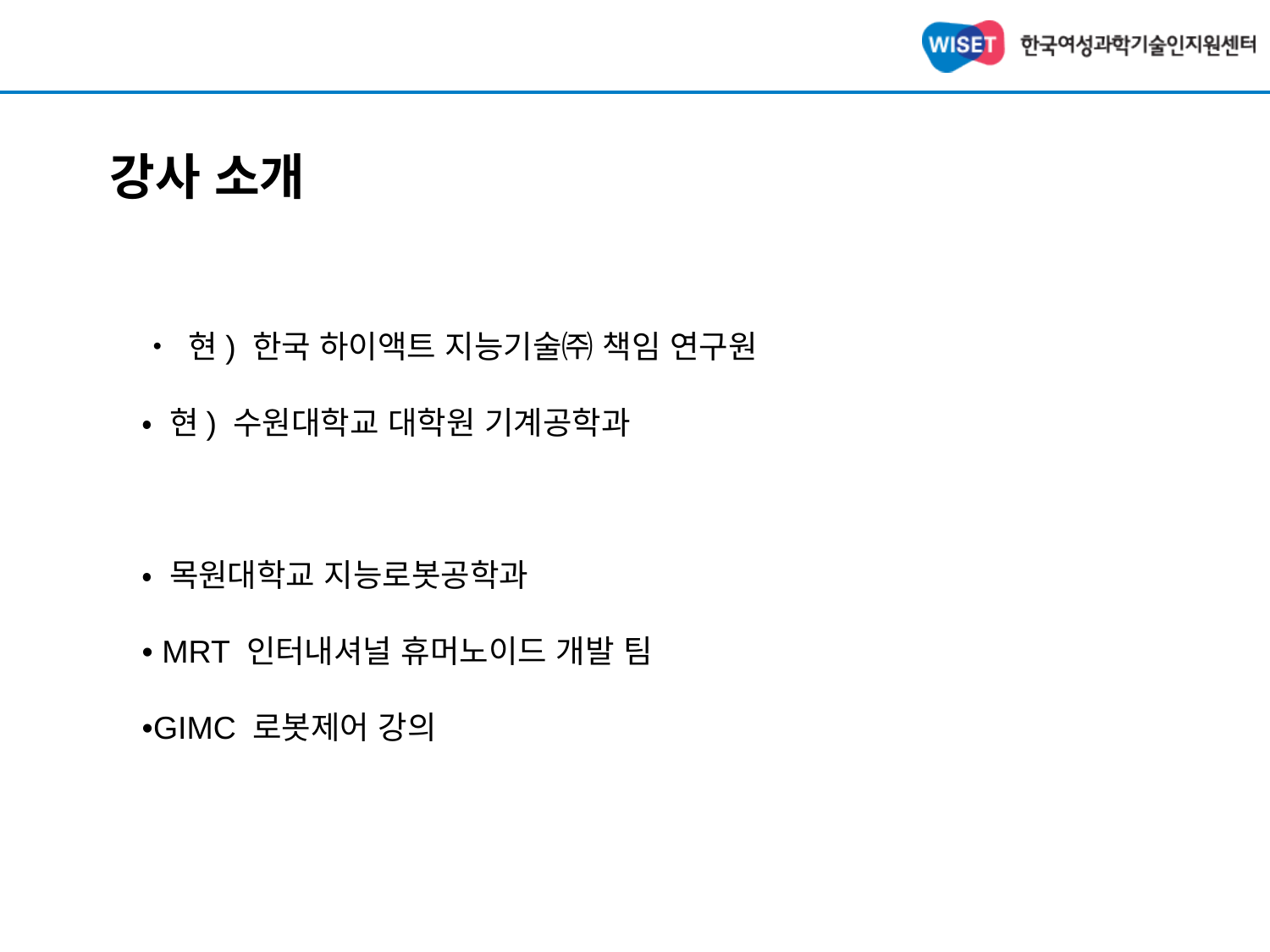

강사 소개
• 현) 한국 하이액트 지능기술㈜ 책임 연구원
• 현) 수원대학교 대학원 기계공학과
• 목원대학교 지능로봇공학과
• MRT 인터내셔널 휴머노이드 개발 팀
•GIMC 로봇제어 강의